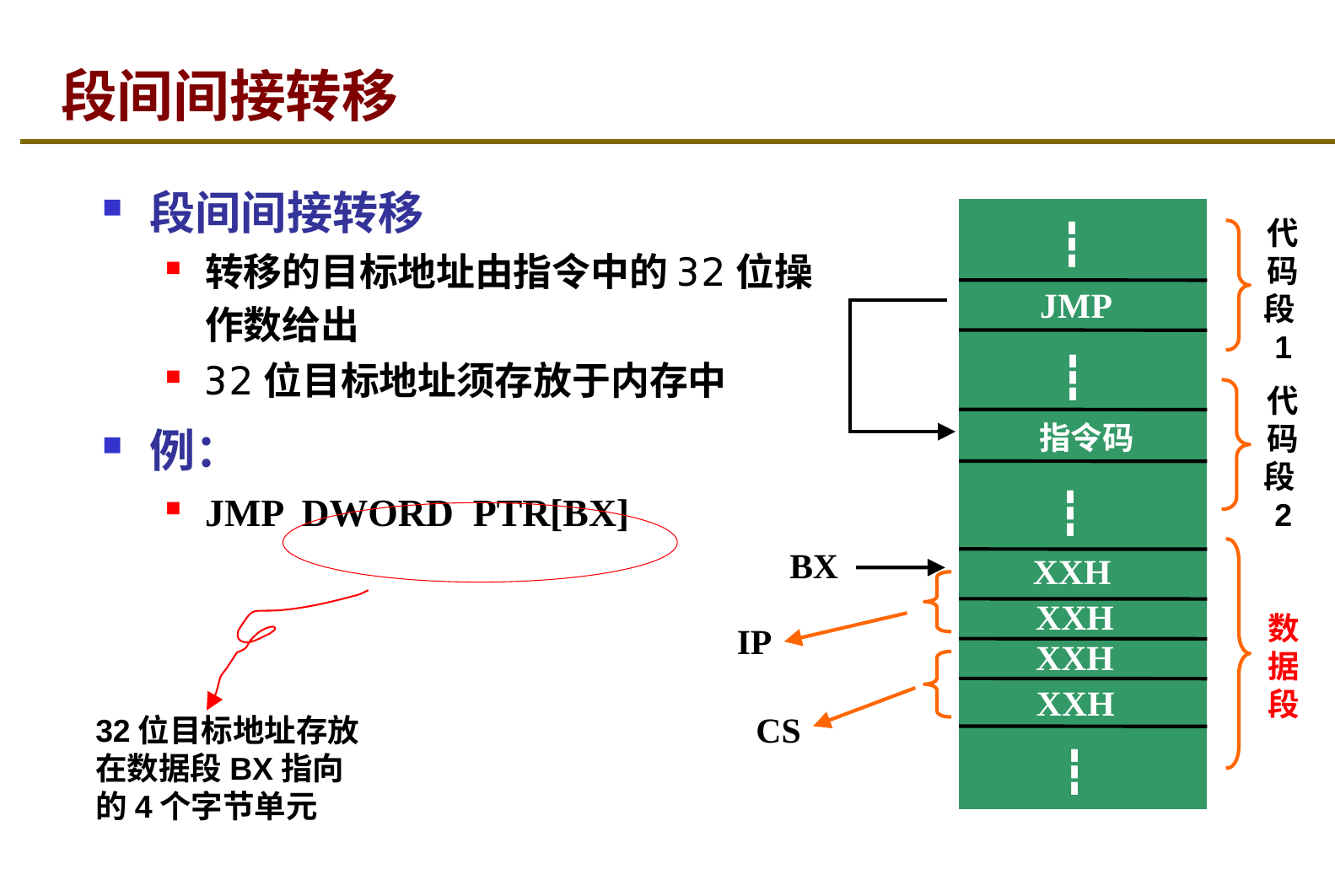

# 段间间接转移
段间间接转移
转移的目标地址由指令中的32位操作数给出
32位目标地址须存放于内存中
例：
JMP  DWORD  PTR[BX]

代码段1
┇

JMP

┇
代码段2

指令码

┇

BX

XXH

XXH

数据段

IP

XXH

XXH

CS
32位目标地址存放在数据段BX指向的4个字节单元

┇